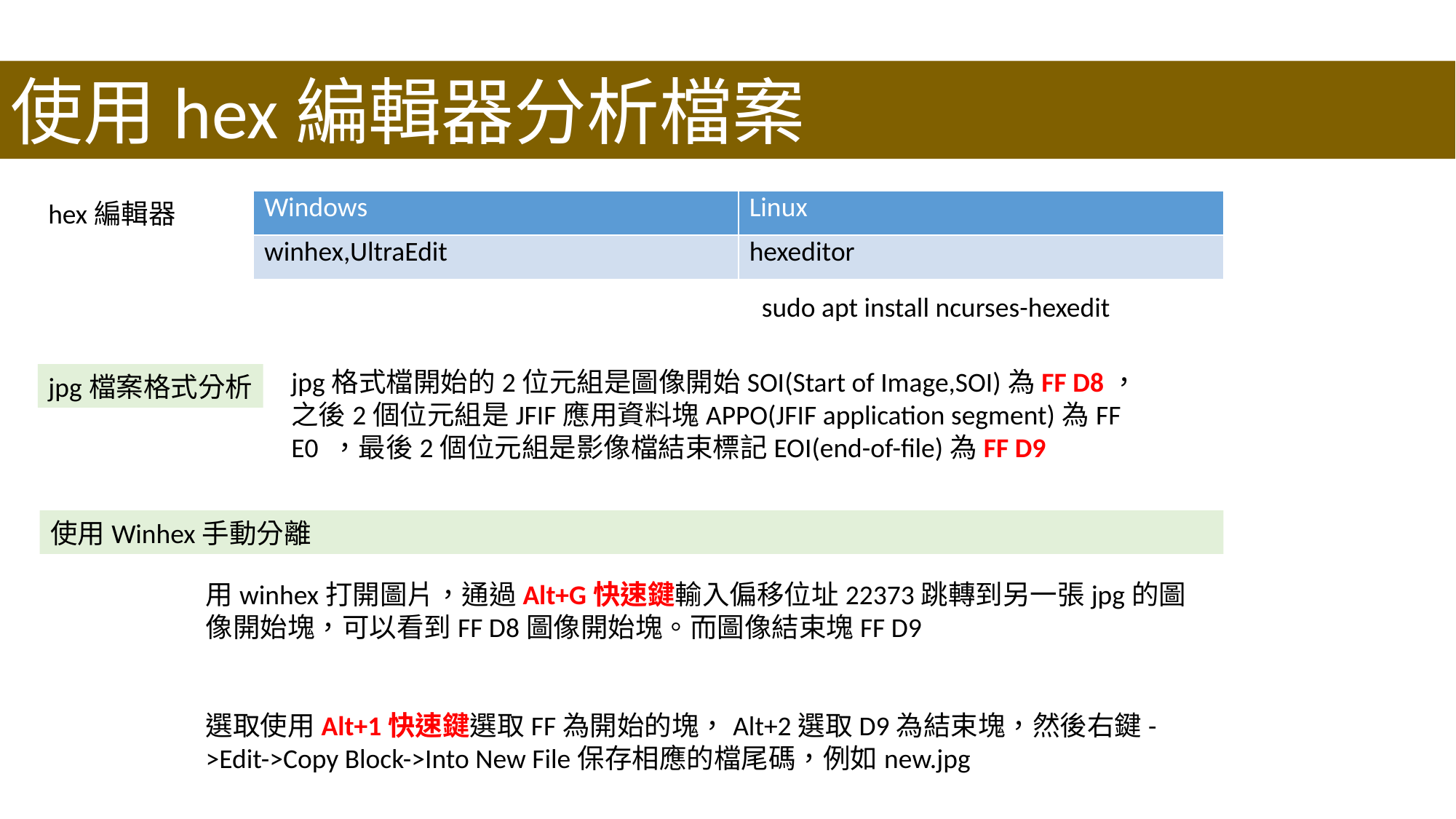

使用hex編輯器分析檔案
| Windows | Linux |
| --- | --- |
| winhex,UltraEdit | hexeditor |
hex編輯器
sudo apt install ncurses-hexedit
jpg格式檔開始的2位元組是圖像開始SOI(Start of Image,SOI)為FF D8，
之後2個位元組是JFIF應用資料塊APPO(JFIF application segment)為FF E0 ，最後2個位元組是影像檔結束標記EOI(end-of-file)為FF D9
jpg檔案格式分析
使用Winhex手動分離
用winhex打開圖片，通過Alt+G快速鍵輸入偏移位址22373跳轉到另一張jpg的圖像開始塊，可以看到FF D8圖像開始塊。而圖像結束塊FF D9

選取使用Alt+1快速鍵選取FF為開始的塊，Alt+2選取D9為結束塊，然後右鍵->Edit->Copy Block->Into New File保存相應的檔尾碼，例如new.jpg